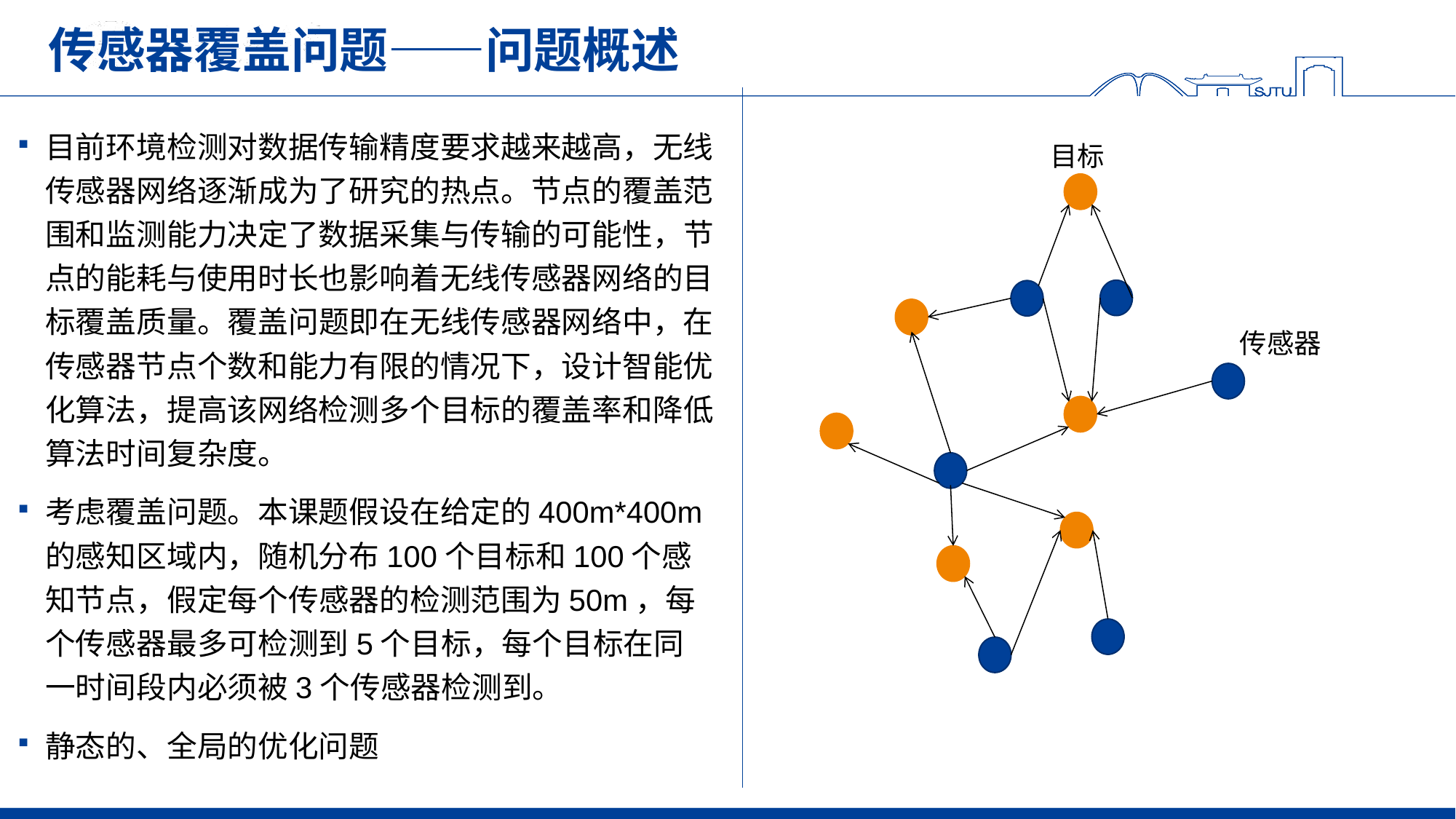

# 传感器覆盖问题——问题概述
目前环境检测对数据传输精度要求越来越高，无线传感器网络逐渐成为了研究的热点。节点的覆盖范围和监测能力决定了数据采集与传输的可能性，节点的能耗与使用时长也影响着无线传感器网络的目标覆盖质量。覆盖问题即在无线传感器网络中，在传感器节点个数和能力有限的情况下，设计智能优化算法，提高该网络检测多个目标的覆盖率和降低算法时间复杂度。
考虑覆盖问题。本课题假设在给定的400m*400m的感知区域内，随机分布100个目标和100个感知节点，假定每个传感器的检测范围为50m，每个传感器最多可检测到5个目标，每个目标在同一时间段内必须被3个传感器检测到。
静态的、全局的优化问题
目标

传感器